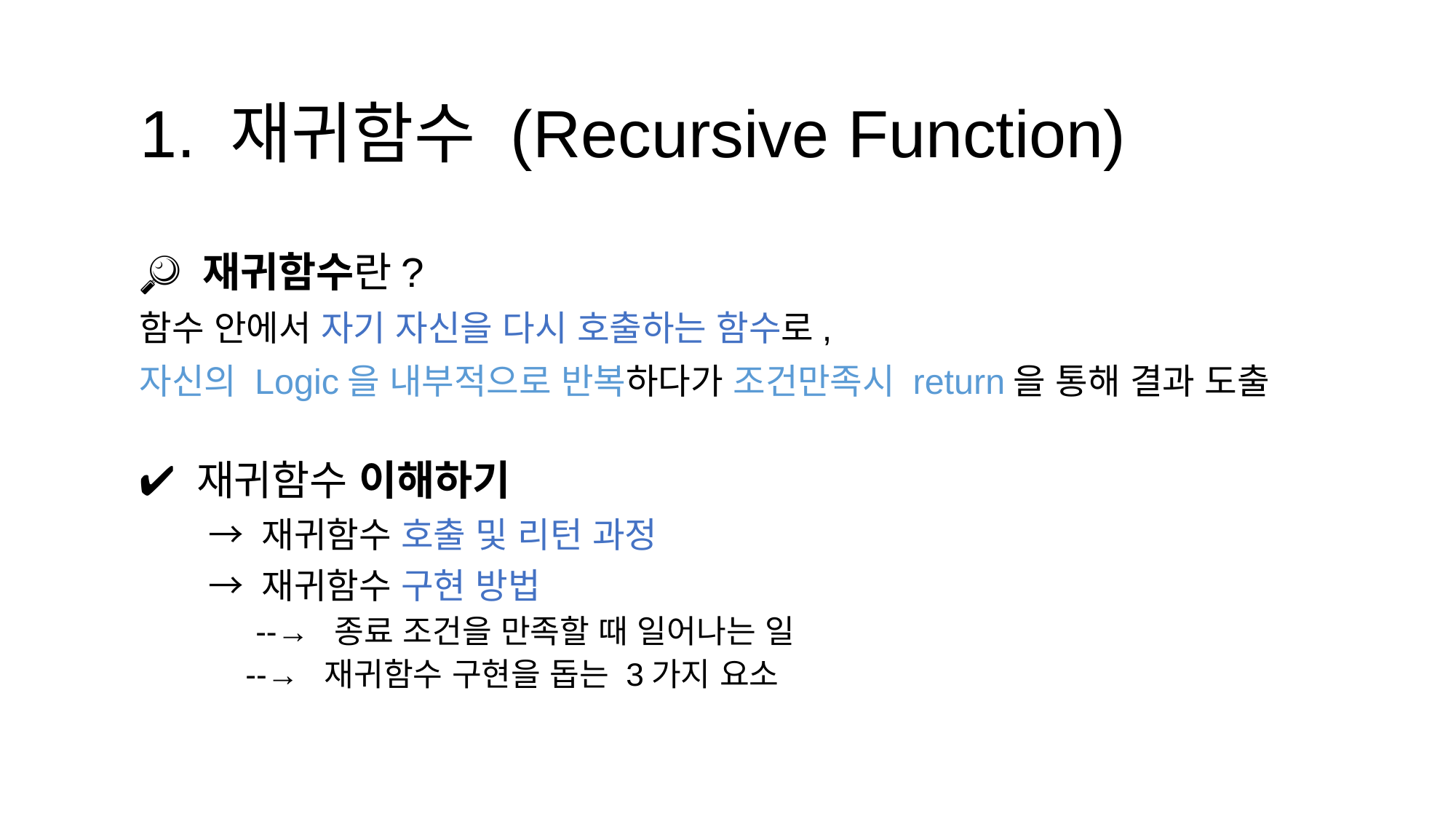

1. 재귀함수 (Recursive Function)
🔎 재귀함수란?
함수 안에서 자기 자신을 다시 호출하는 함수로,
자신의 Logic을 내부적으로 반복하다가 조건만족시 return을 통해 결과 도출

✔️ 재귀함수 이해하기
       → 재귀함수 호출 및 리턴 과정
       → 재귀함수 구현 방법
             --→  종료 조건을 만족할 때 일어나는 일
	--→  재귀함수 구현을 돕는 3가지 요소